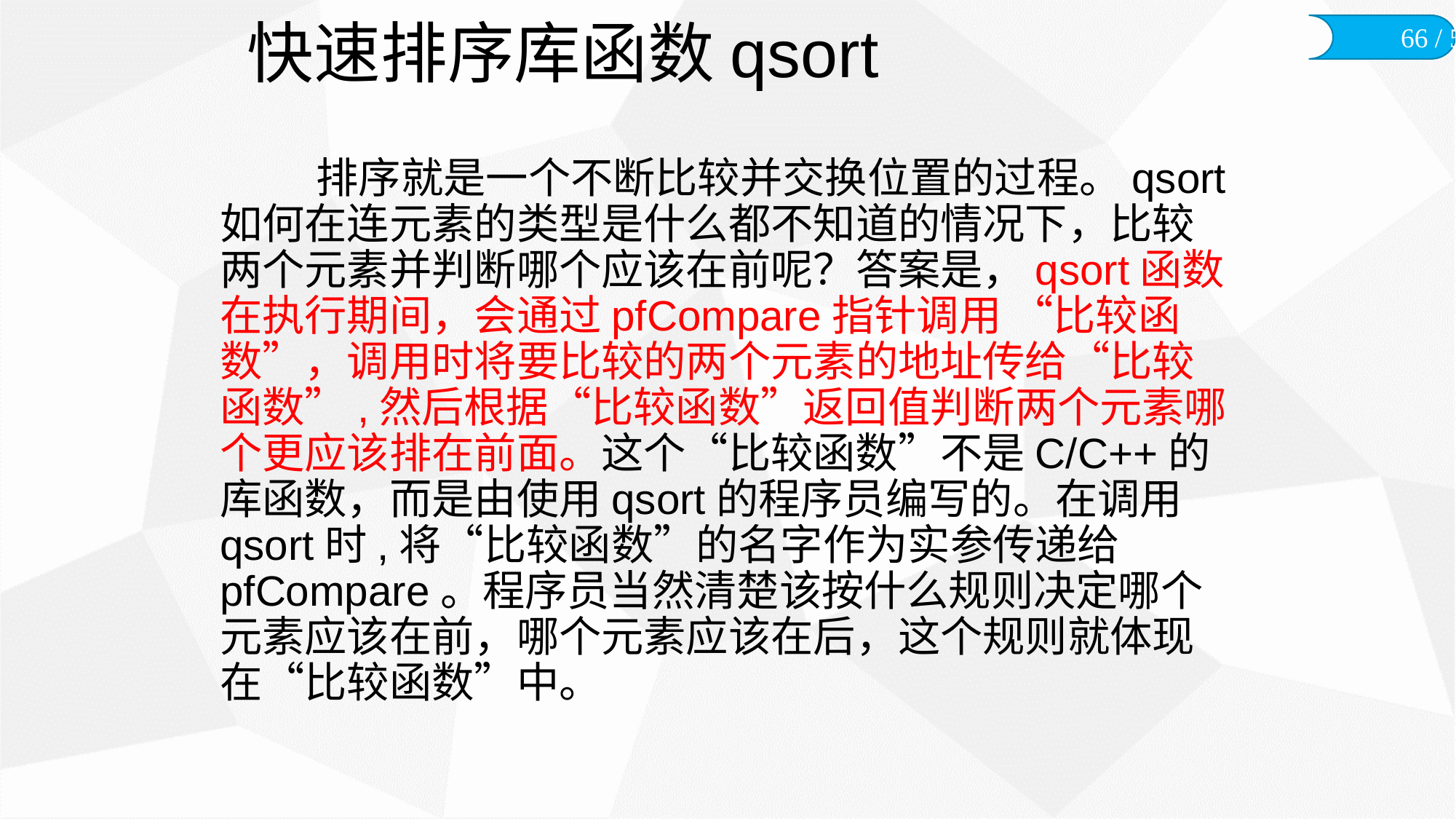

# 快速排序库函数qsort
            排序就是一个不断比较并交换位置的过程。qsort如何在连元素的类型是什么都不知道的情况下，比较两个元素并判断哪个应该在前呢？答案是，qsort函数在执行期间，会通过pfCompare指针调用 “比较函数”，调用时将要比较的两个元素的地址传给“比较函数”,然后根据“比较函数”返回值判断两个元素哪个更应该排在前面。这个“比较函数”不是C/C++的库函数，而是由使用qsort的程序员编写的。在调用qsort时,将“比较函数”的名字作为实参传递给pfCompare。程序员当然清楚该按什么规则决定哪个元素应该在前，哪个元素应该在后，这个规则就体现在“比较函数”中。